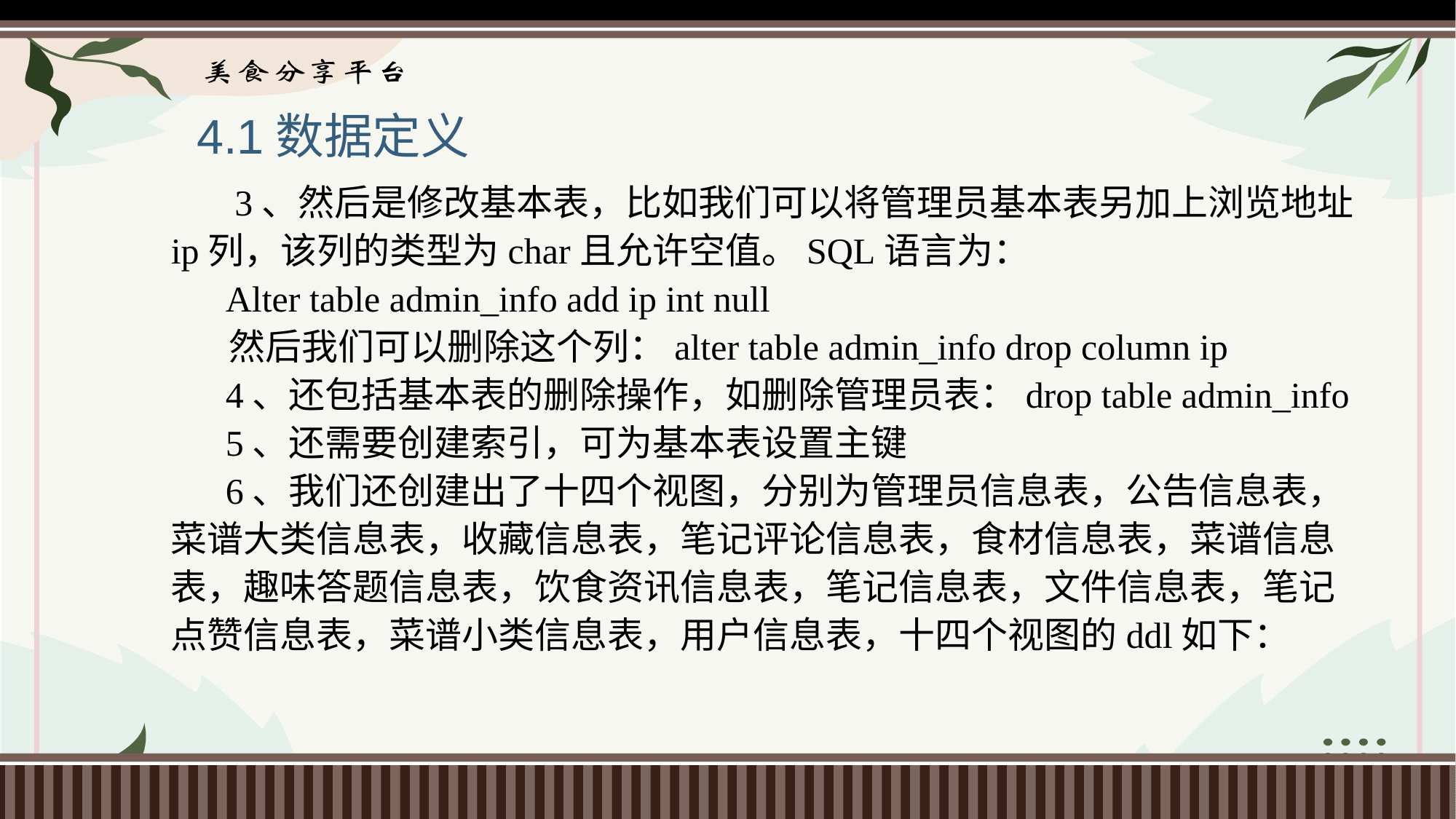

4.1数据定义
       3、然后是修改基本表，比如我们可以将管理员基本表另加上浏览地址ip列，该列的类型为char且允许空值。SQL语言为：
      Alter table admin_info add ip int null
      然后我们可以删除这个列：alter table admin_info drop column ip
      4、还包括基本表的删除操作，如删除管理员表：drop table admin_info
      5、还需要创建索引，可为基本表设置主键
6、我们还创建出了十四个视图，分别为管理员信息表，公告信息表，菜谱大类信息表，收藏信息表，笔记评论信息表，食材信息表，菜谱信息表，趣味答题信息表，饮食资讯信息表，笔记信息表，文件信息表，笔记点赞信息表，菜谱小类信息表，用户信息表，十四个视图的ddl如下：